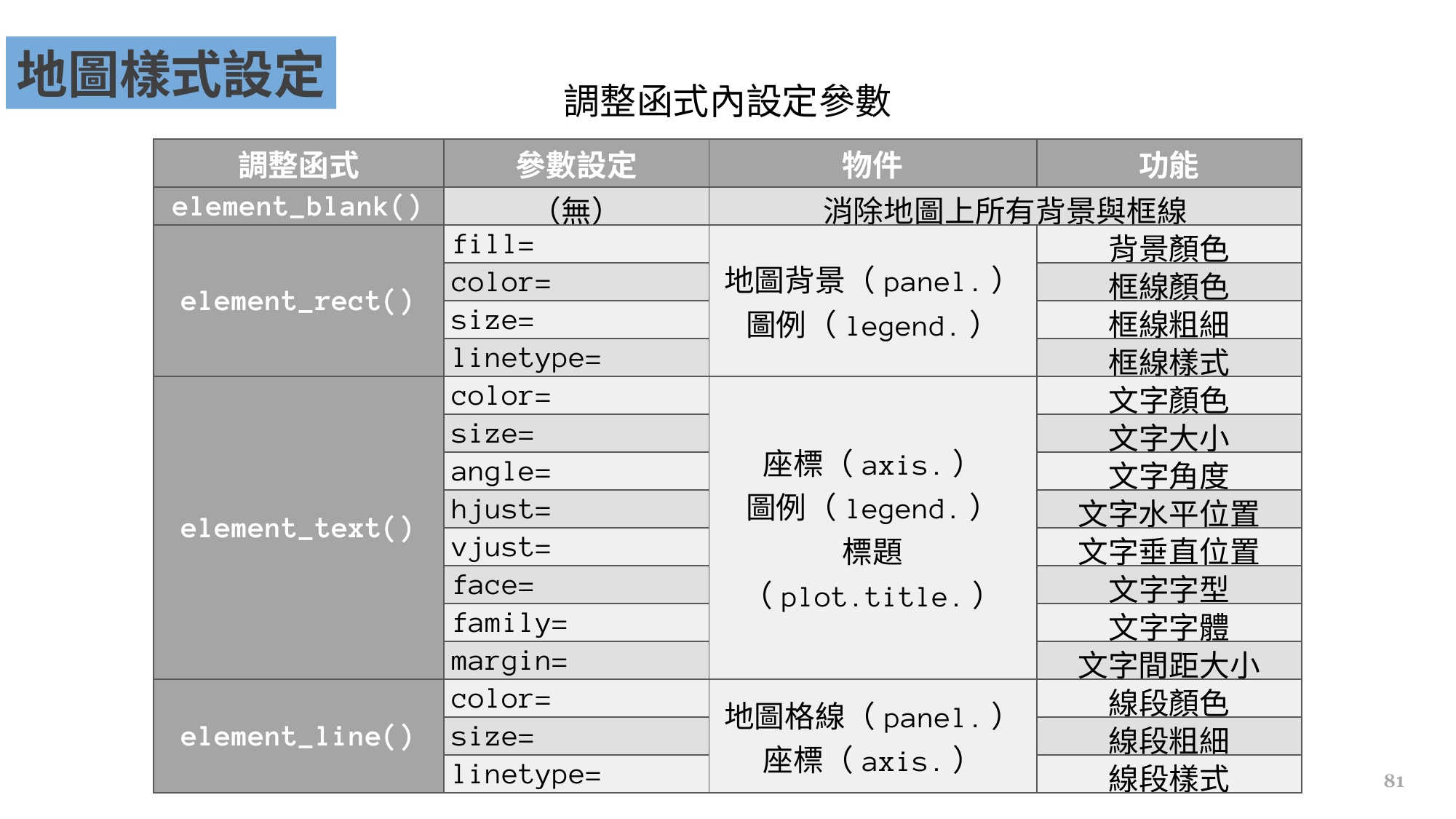

地圖樣式設定
調整函式內設定參數
| 調整函式 | 參數設定 | 物件 | 功能 |
| --- | --- | --- | --- |
| element\_blank() | （無） | 消除地圖上所有背景與框線 |  |
| element\_rect() | fill= | 地圖背景（panel.） 圖例（legend.） | 背景顏色 |
|  | color= |  | 框線顏色 |
|  | size= |  | 框線粗細 |
|  | linetype= |  | 框線樣式 |
| element\_text() | color= | 座標（axis.） 圖例（legend.） 標題（plot.title.） | 文字顏色 |
|  | size= |  | 文字大小 |
|  | angle= |  | 文字角度 |
|  | hjust= |  | 文字水平位置 |
|  | vjust= |  | 文字垂直位置 |
|  | face= |  | 文字字型 |
|  | family= |  | 文字字體 |
|  | margin= |  | 文字間距大小 |
| element\_line() | color= | 地圖格線（panel.） 座標（axis.） | 線段顏色 |
|  | size= |  | 線段粗細 |
|  | linetype= |  | 線段樣式 |
81